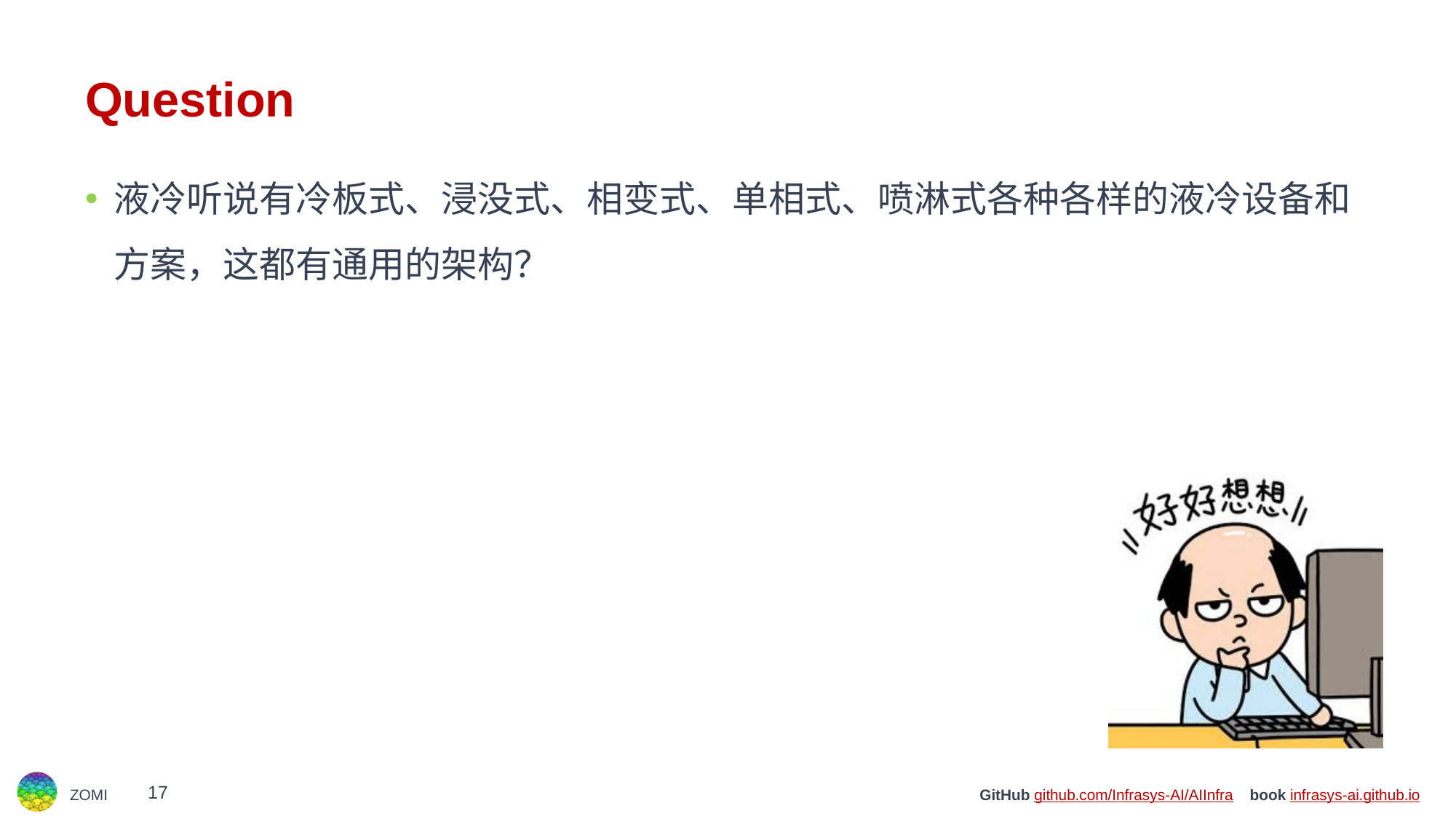

# Question
液冷听说有冷板式、浸没式、相变式、单相式、喷淋式各种各样的液冷设备和方案，这都有通用的架构？